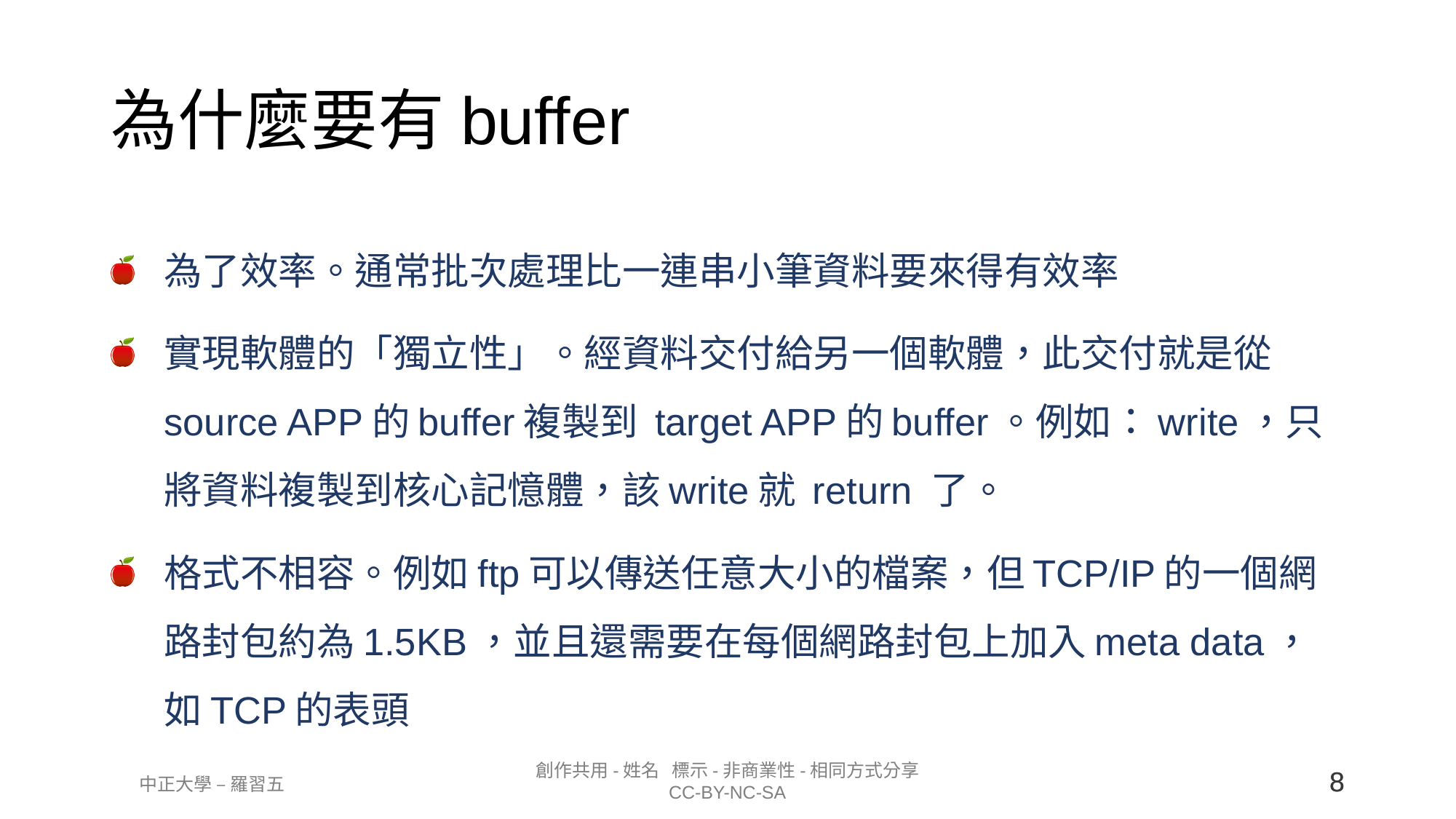

# 為什麼要有buffer
為了效率。通常批次處理比一連串小筆資料要來得有效率
實現軟體的「獨立性」。經資料交付給另一個軟體，此交付就是從source APP的buffer複製到 target APP的buffer。例如：write，只將資料複製到核心記憶體，該write就 return 了。
格式不相容。例如ftp可以傳送任意大小的檔案，但TCP/IP的一個網路封包約為1.5KB，並且還需要在每個網路封包上加入meta data，如TCP的表頭